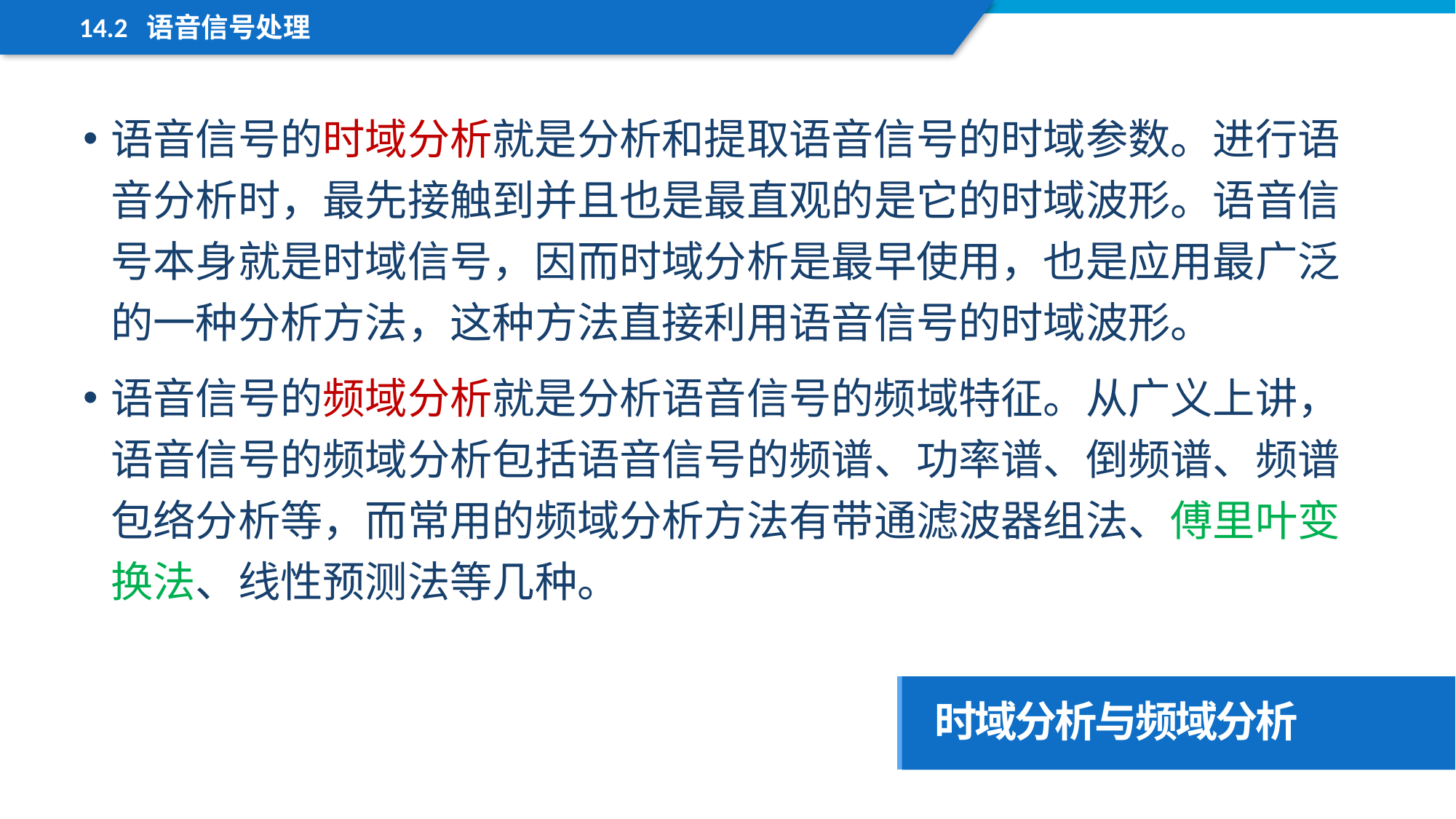

14.2  语音信号处理
语音信号的时域分析就是分析和提取语音信号的时域参数。进行语音分析时，最先接触到并且也是最直观的是它的时域波形。语音信号本身就是时域信号，因而时域分析是最早使用，也是应用最广泛的一种分析方法，这种方法直接利用语音信号的时域波形。
语音信号的频域分析就是分析语音信号的频域特征。从广义上讲，语音信号的频域分析包括语音信号的频谱、功率谱、倒频谱、频谱包络分析等，而常用的频域分析方法有带通滤波器组法、傅里叶变换法、线性预测法等几种。
时域分析与频域分析